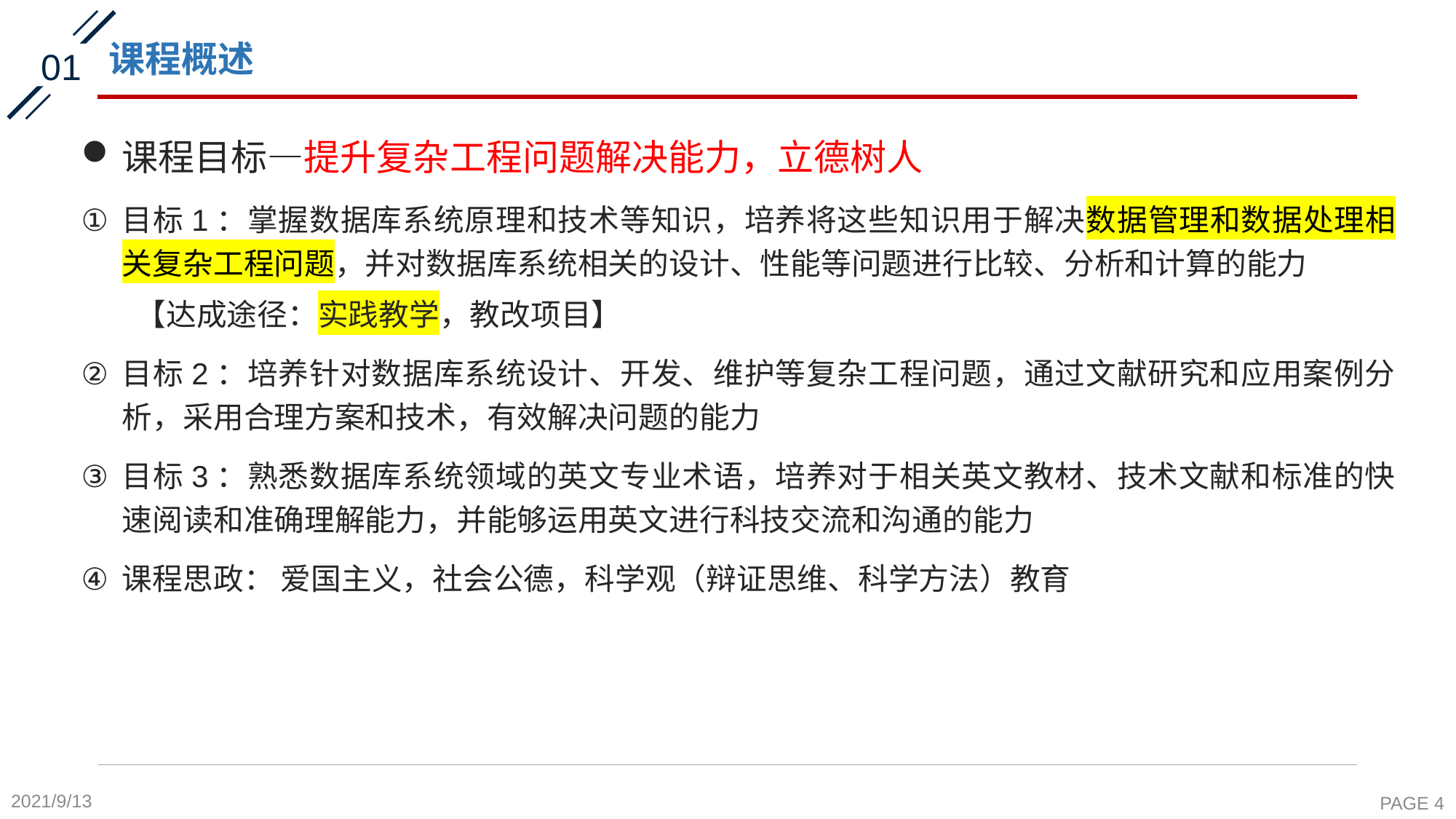

# 课程概述
01
课程目标—提升复杂工程问题解决能力，立德树人
目标1：掌握数据库系统原理和技术等知识，培养将这些知识用于解决数据管理和数据处理相关复杂工程问题，并对数据库系统相关的设计、性能等问题进行比较、分析和计算的能力
【达成途径：实践教学，教改项目】
目标2：培养针对数据库系统设计、开发、维护等复杂工程问题，通过文献研究和应用案例分析，采用合理方案和技术，有效解决问题的能力
目标3：熟悉数据库系统领域的英文专业术语，培养对于相关英文教材、技术文献和标准的快速阅读和准确理解能力，并能够运用英文进行科技交流和沟通的能力
课程思政： 爱国主义，社会公德，科学观（辩证思维、科学方法）教育
2021/9/13
PAGE 4